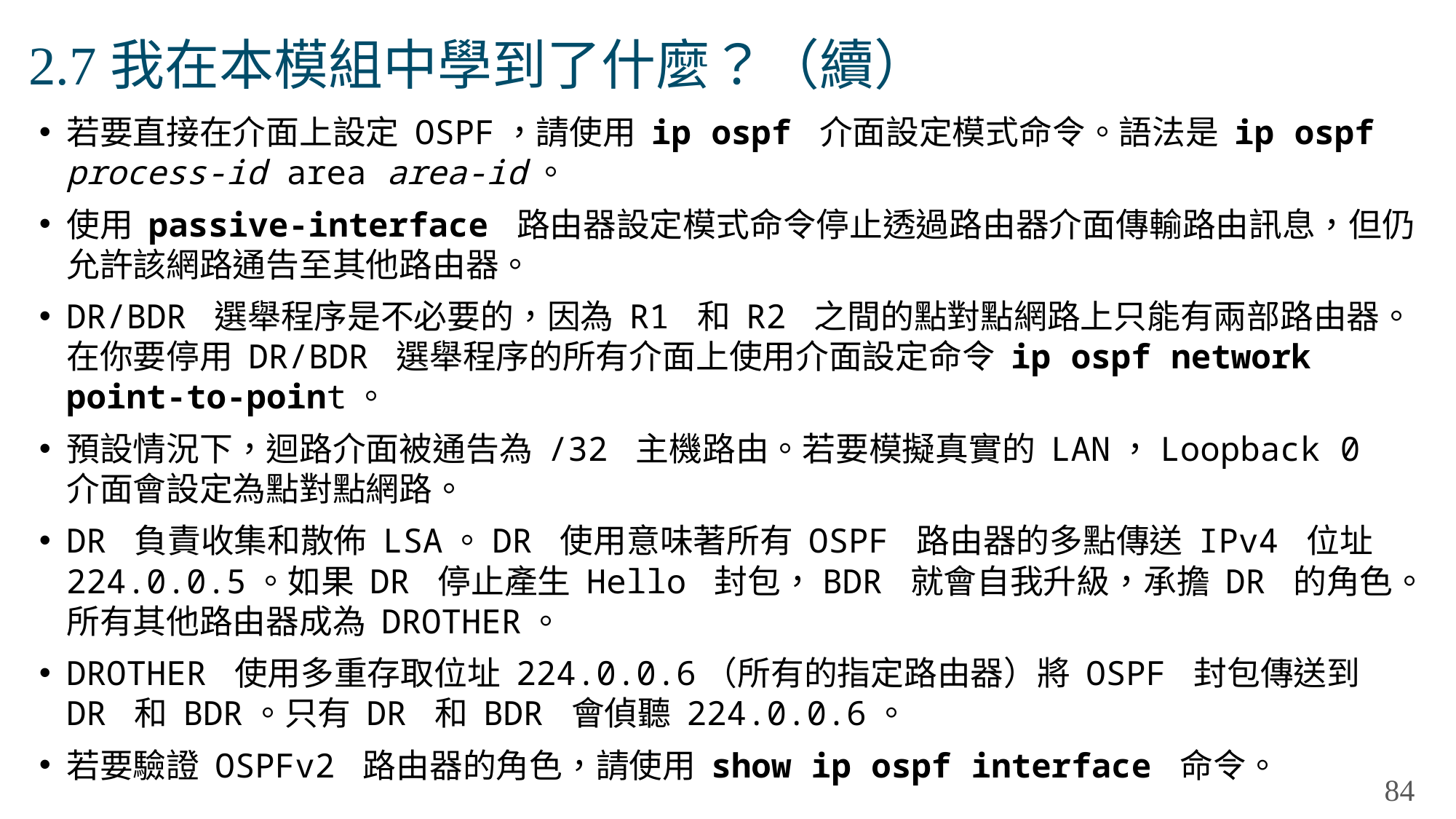

# 2.7我在本模組中學到了什麼？（續）
若要直接在介面上設定 OSPF，請使用 ip ospf 介面設定模式命令。語法是 ip ospf process-id area area-id。
使用 passive-interface 路由器設定模式命令停止透過路由器介面傳輸路由訊息，但仍允許該網路通告至其他路由器。
DR/BDR 選舉程序是不必要的，因為 R1 和 R2 之間的點對點網路上只能有兩部路由器。在你要停用 DR/BDR 選舉程序的所有介面上使用介面設定命令 ip ospf network point-to-point。
預設情況下，迴路介面被通告為 /32 主機路由。若要模擬真實的 LAN，Loopback 0 介面會設定為點對點網路。
DR 負責收集和散佈 LSA。DR 使用意味著所有 OSPF 路由器的多點傳送 IPv4 位址 224.0.0.5。如果 DR 停止產生 Hello 封包，BDR 就會自我升級，承擔 DR 的角色。所有其他路由器成為 DROTHER。
DROTHER 使用多重存取位址 224.0.0.6（所有的指定路由器）將 OSPF 封包傳送到 DR 和 BDR。只有 DR 和 BDR 會偵聽 224.0.0.6。
若要驗證 OSPFv2 路由器的角色，請使用 show ip ospf interface 命令。
84